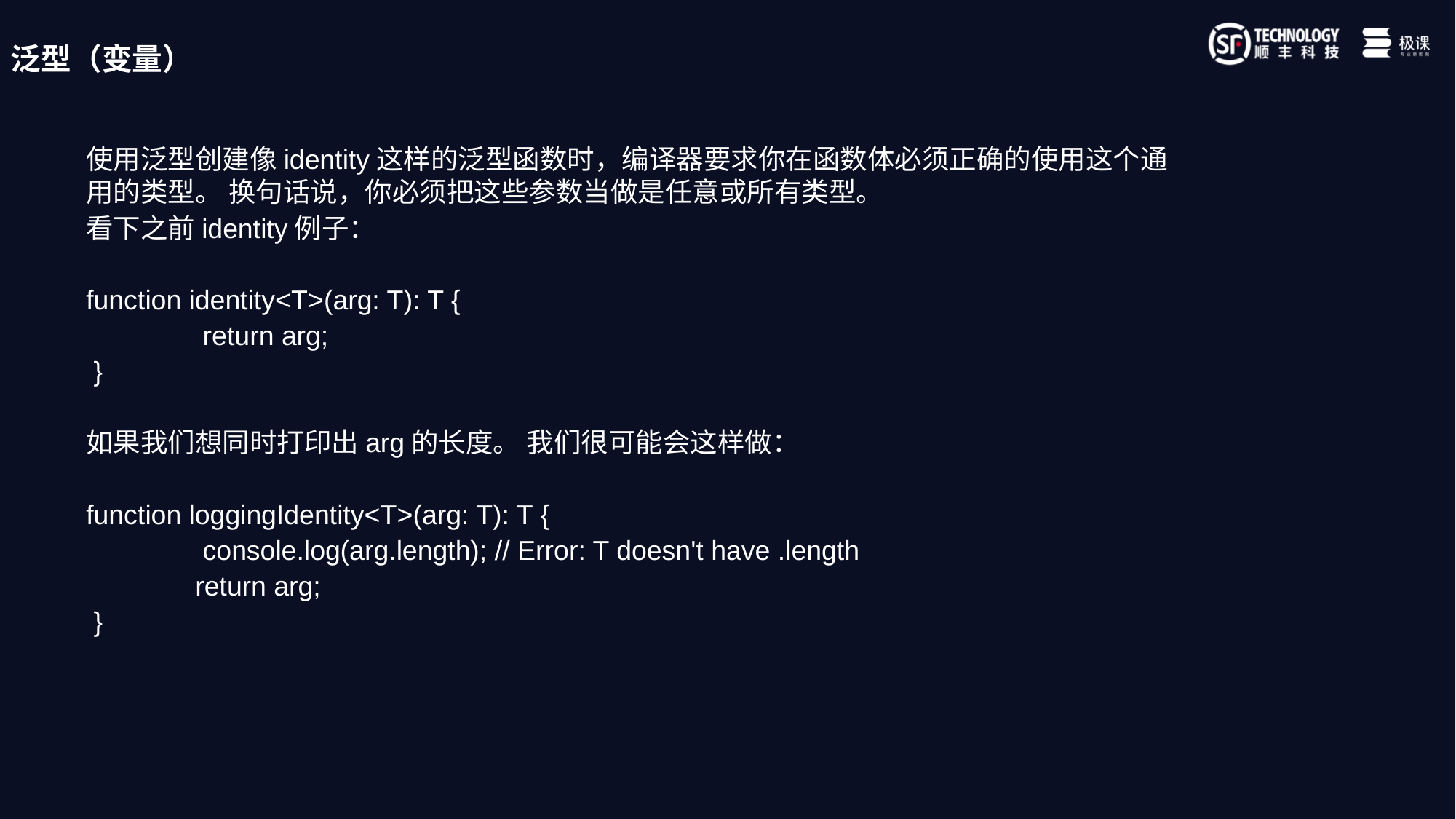

泛型（变量）
使用泛型创建像identity这样的泛型函数时，编译器要求你在函数体必须正确的使用这个通用的类型。 换句话说，你必须把这些参数当做是任意或所有类型。
看下之前identity例子：

function identity<T>(arg: T): T {
	 return arg;
 }

如果我们想同时打印出arg的长度。 我们很可能会这样做：

function loggingIdentity<T>(arg: T): T {
	 console.log(arg.length); // Error: T doesn't have .length
	return arg;
 }